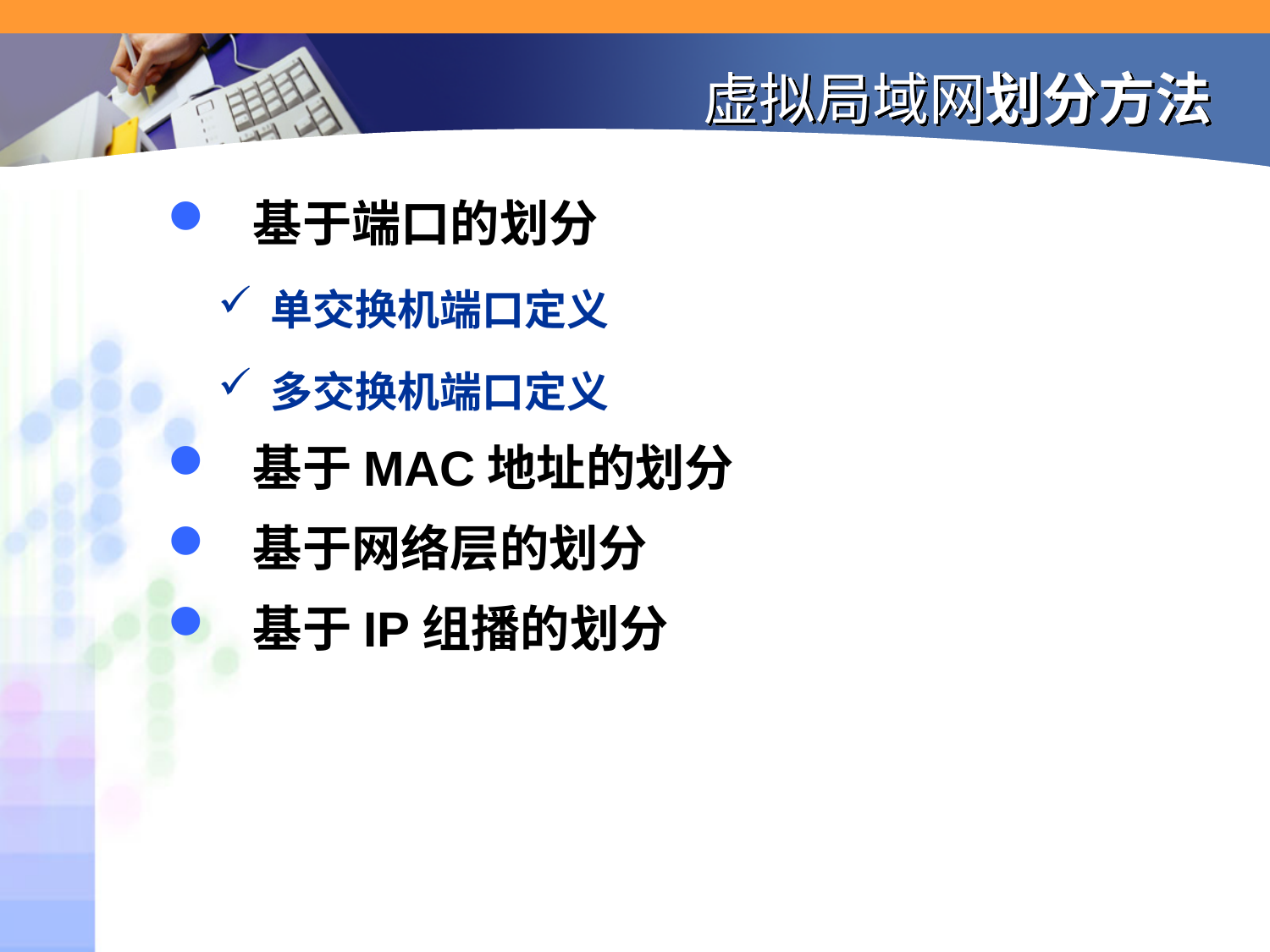

# 虚拟局域网划分方法
 基于端口的划分
单交换机端口定义
多交换机端口定义
 基于MAC地址的划分
 基于网络层的划分
 基于IP组播的划分